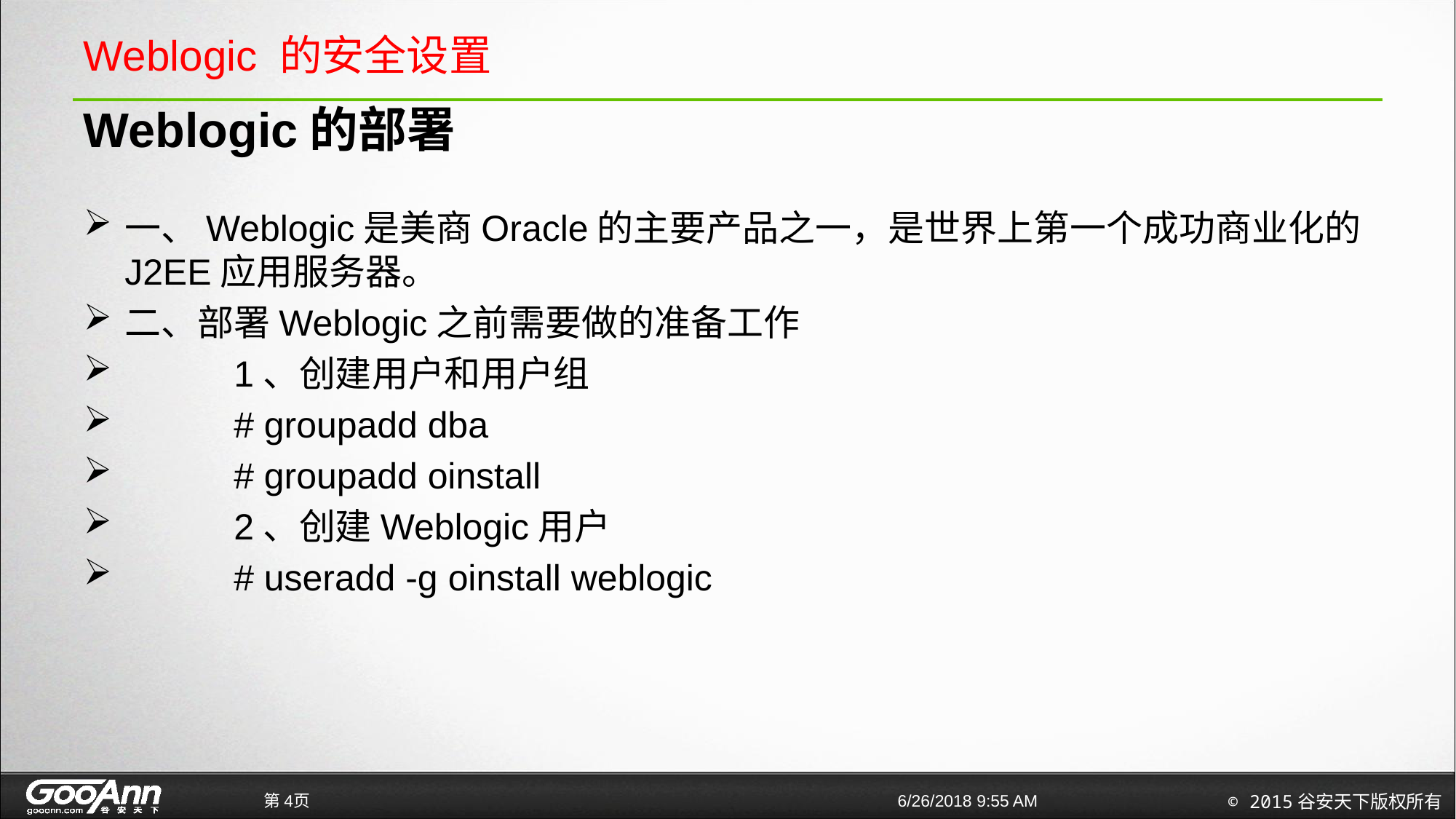

# Weblogic 的安全设置
Weblogic的部署

一、Weblogic是美商Oracle的主要产品之一，是世界上第一个成功商业化的J2EE应用服务器。
二、部署Weblogic之前需要做的准备工作
	1、创建用户和用户组
	# groupadd dba
	# groupadd oinstall
	2、创建Weblogic用户
	# useradd -g oinstall weblogic